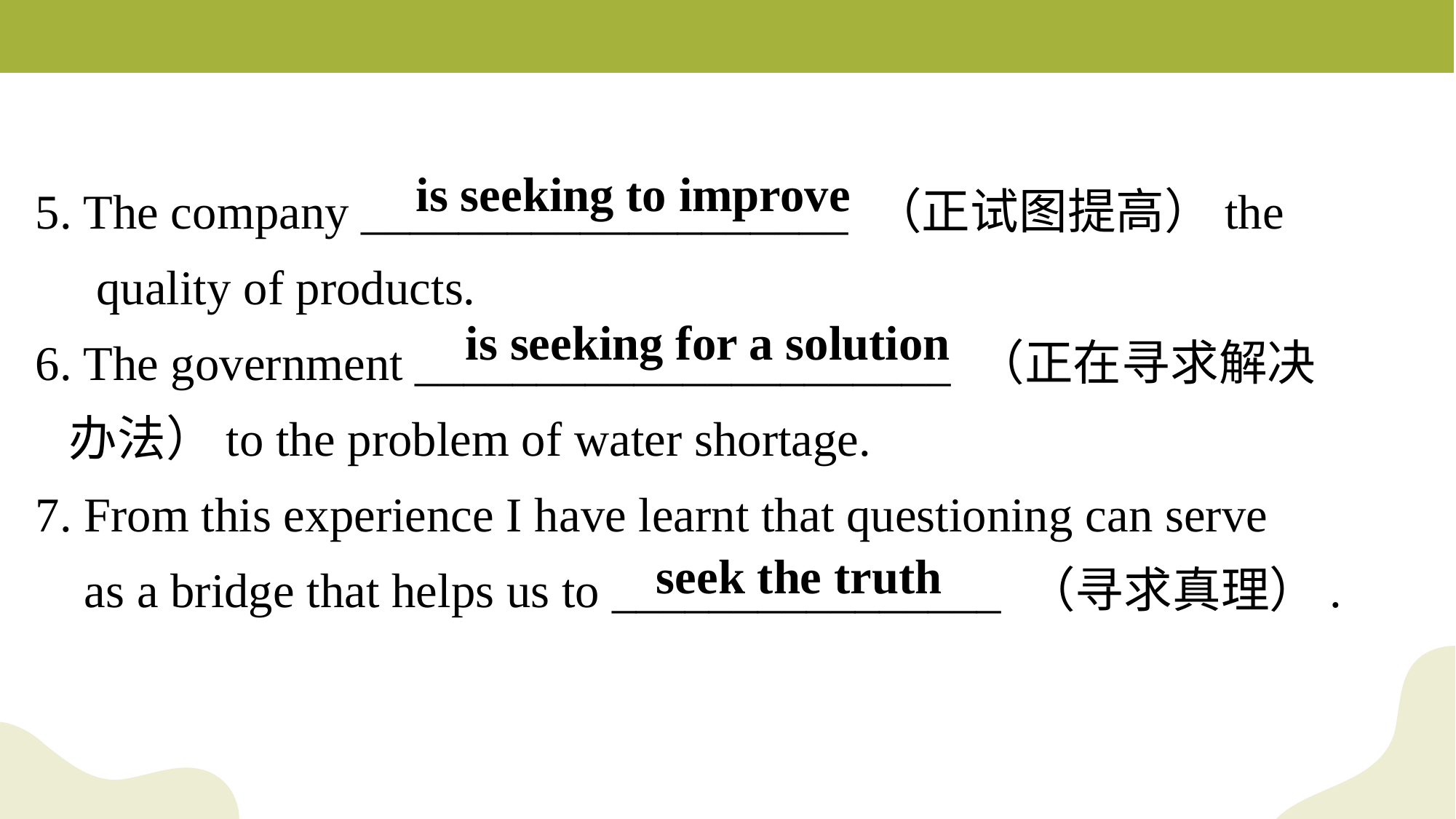

is seeking to improve
5. The company ____________________ （正试图提高）the
     quality of products.
6. The government ______________________ （正在寻求解决
  办法）to the problem of water shortage.
7. From this experience I have learnt that questioning can serve
    as a bridge that helps us to ________________ （寻求真理）.
is seeking for a solution
seek the truth